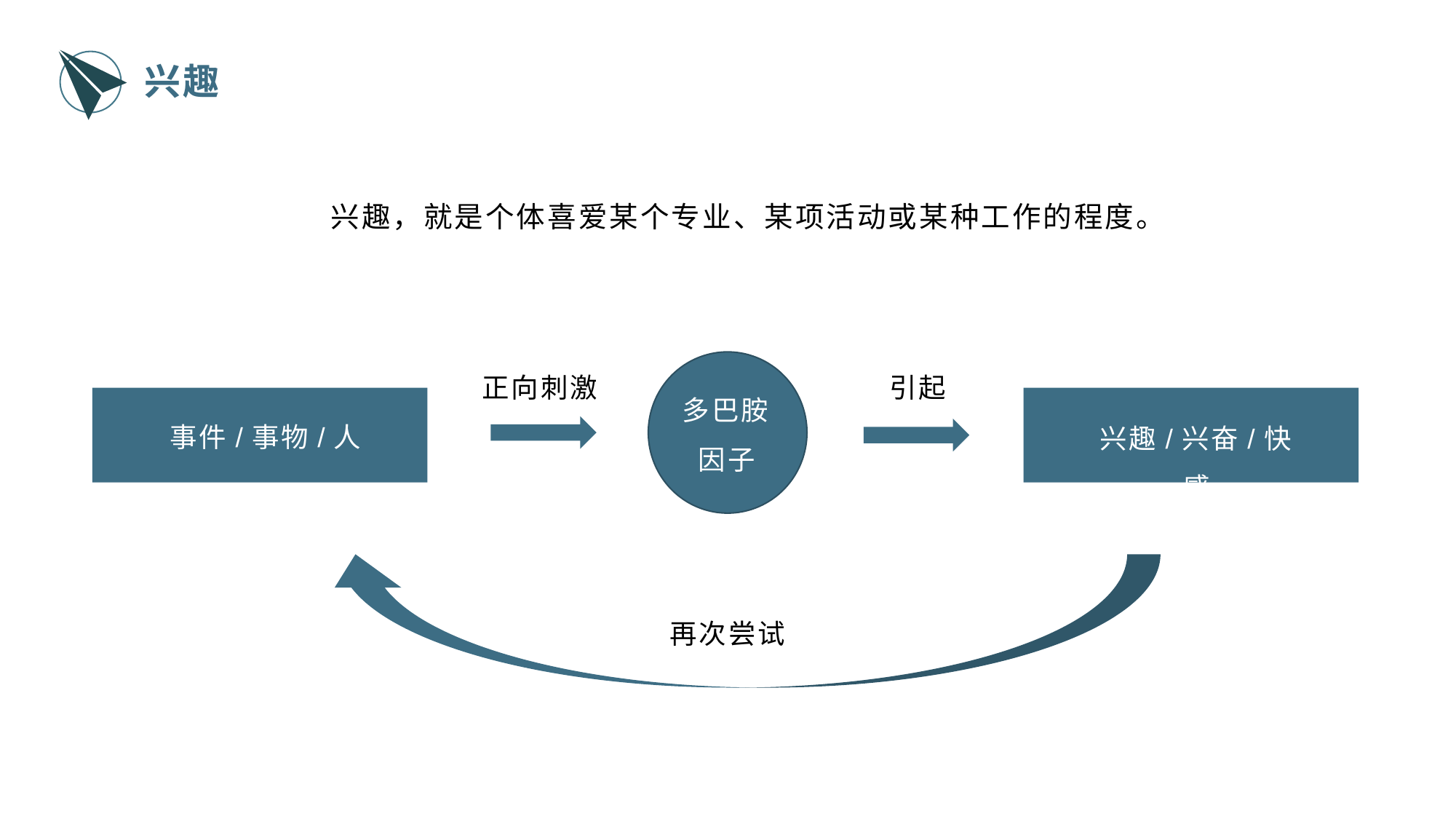

兴趣
兴趣，就是个体喜爱某个专业、某项活动或某种工作的程度。
正向刺激
引起

多巴胺因子

事件/事物/人

兴趣/兴奋/快感

再次尝试